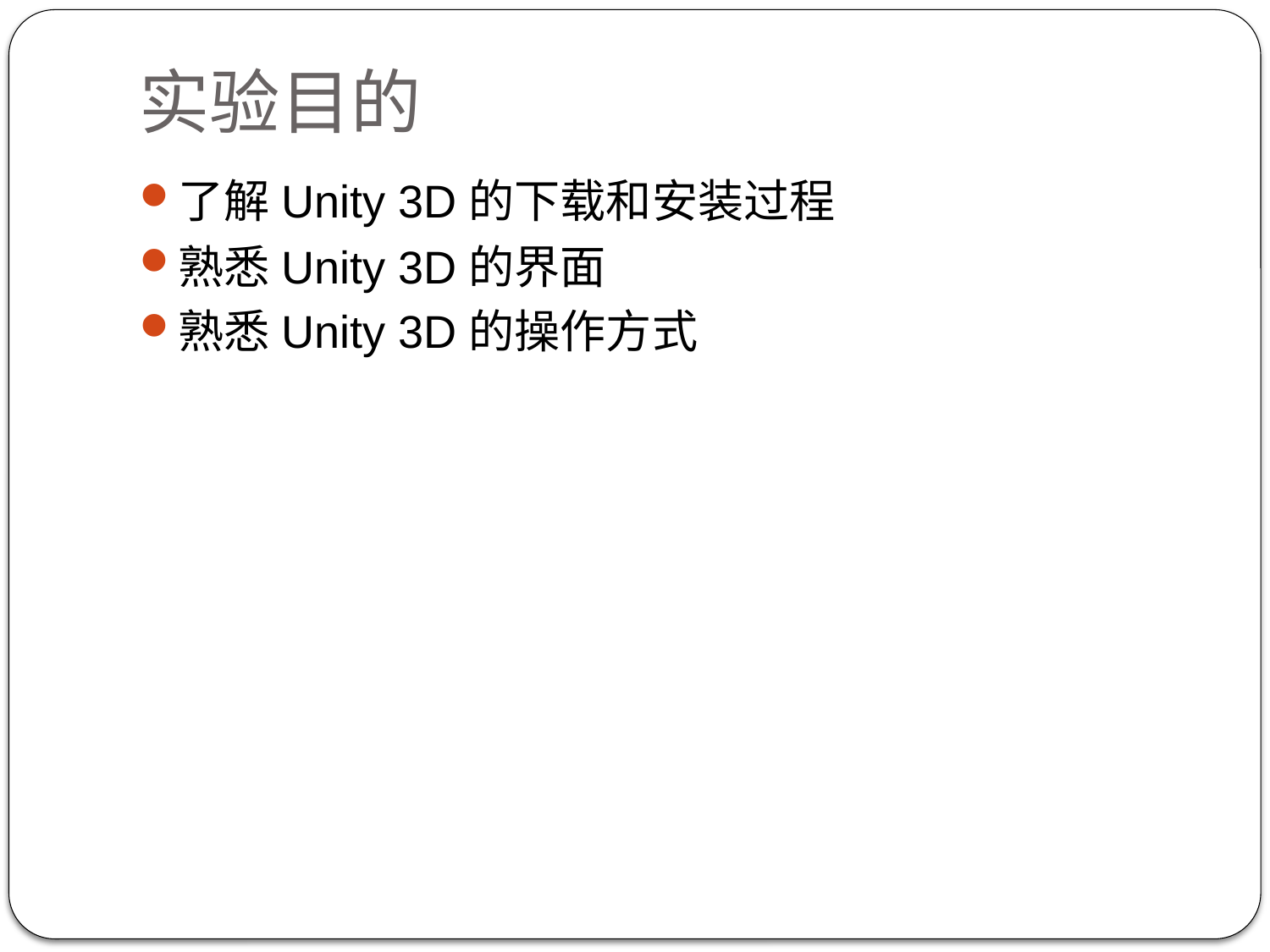

# 实验目的
了解Unity 3D的下载和安装过程
熟悉Unity 3D的界面
熟悉Unity 3D的操作方式